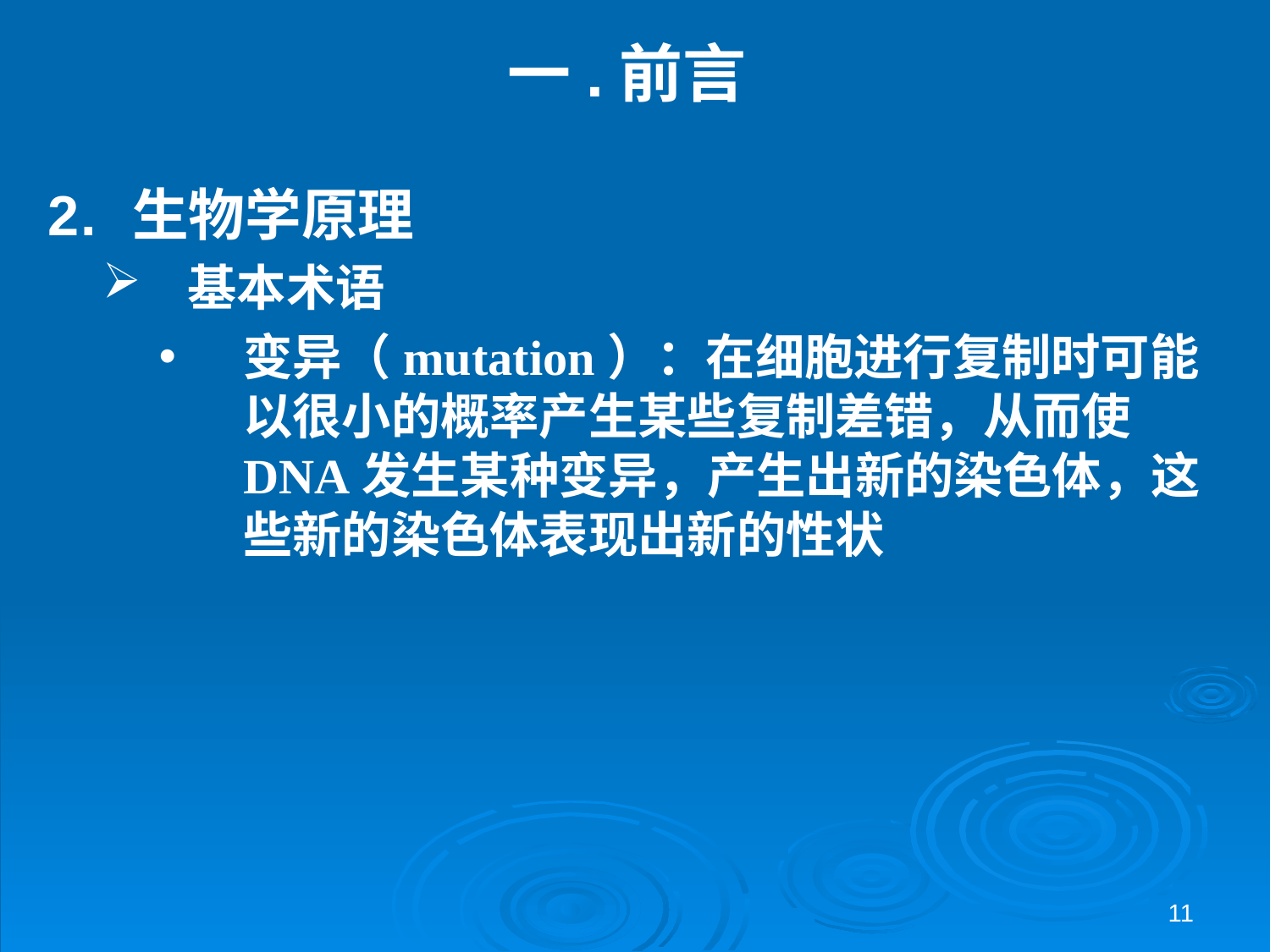

# 一.前言
生物学原理
基本术语
变异（mutation）：在细胞进行复制时可能以很小的概率产生某些复制差错，从而使DNA发生某种变异，产生出新的染色体，这些新的染色体表现出新的性状
11